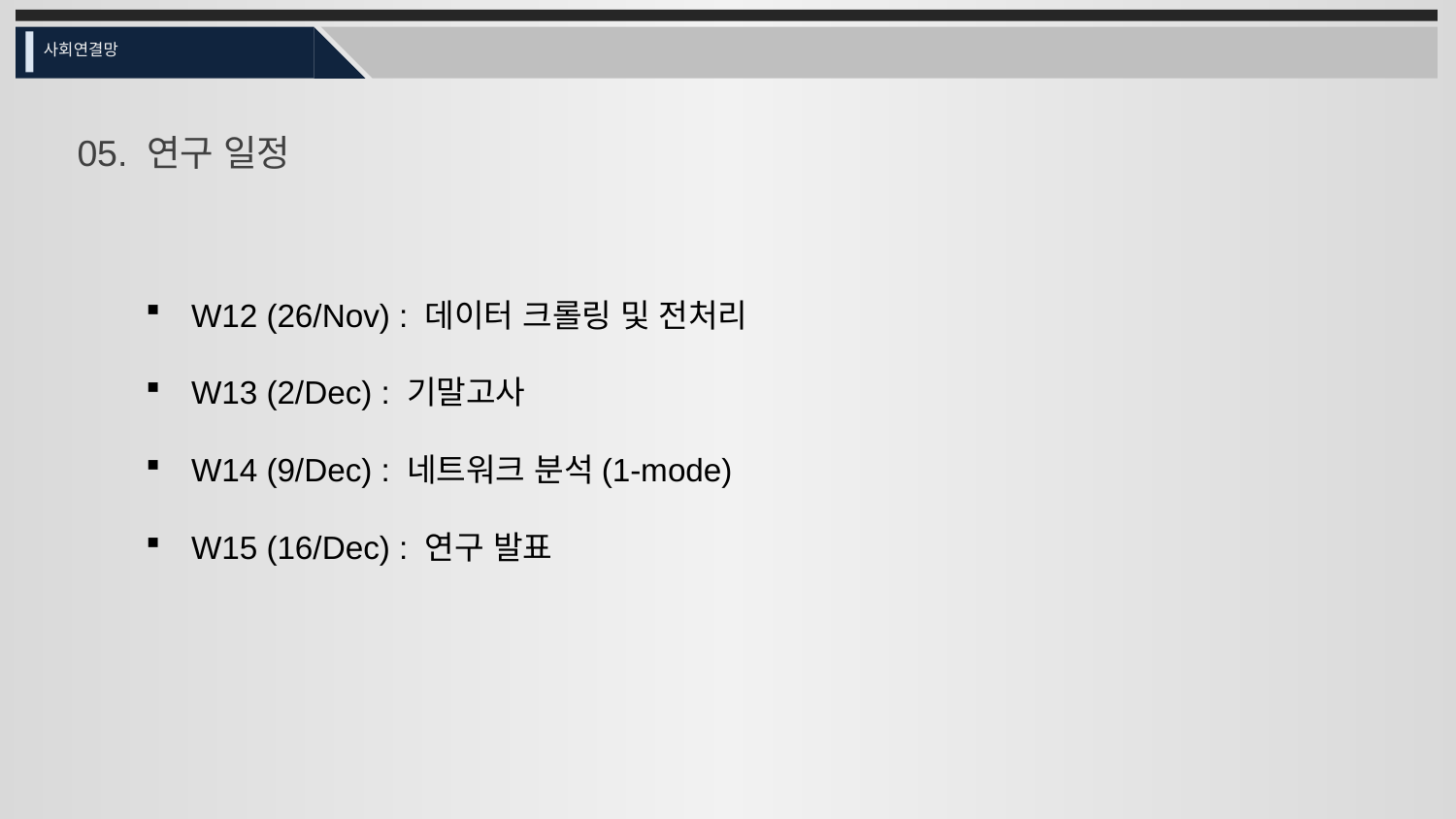

사회연결망
05. 연구 일정
W12 (26/Nov) : 데이터 크롤링 및 전처리
W13 (2/Dec) : 기말고사
W14 (9/Dec) : 네트워크 분석(1-mode)
W15 (16/Dec) : 연구 발표